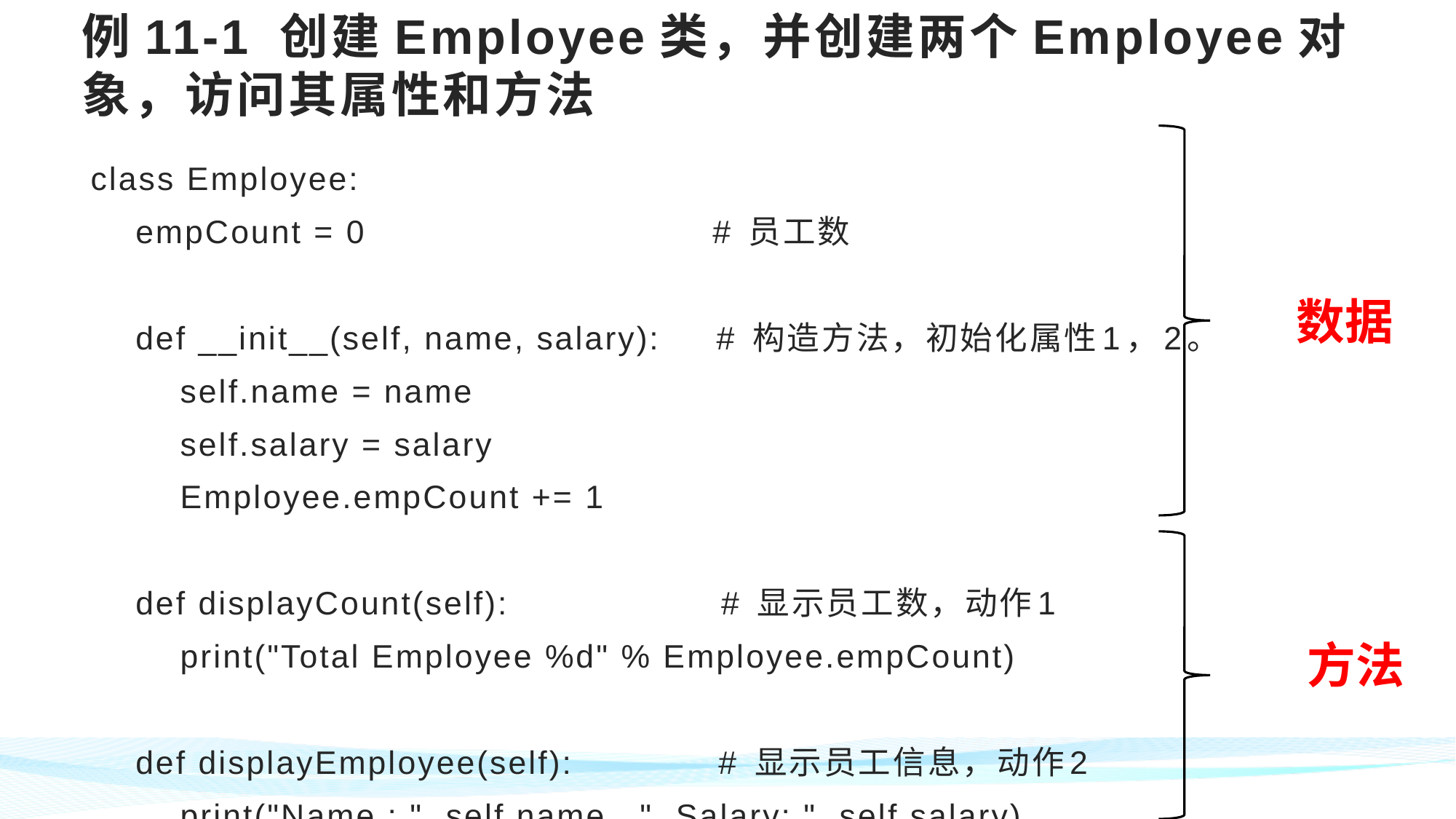

# 例11-1 创建Employee类，并创建两个Employee对象，访问其属性和方法

class Employee:
    empCount = 0                               # 员工数

    def __init__(self, name, salary):     # 构造方法，初始化属性1，2。
        self.name = name
        self.salary = salary
        Employee.empCount += 1

    def displayCount(self):                   # 显示员工数，动作1
        print("Total Employee %d" % Employee.empCount)

    def displayEmployee(self):             # 显示员工信息，动作2
        print("Name : ", self.name,  ", Salary: ", self.salary)

数据

方法